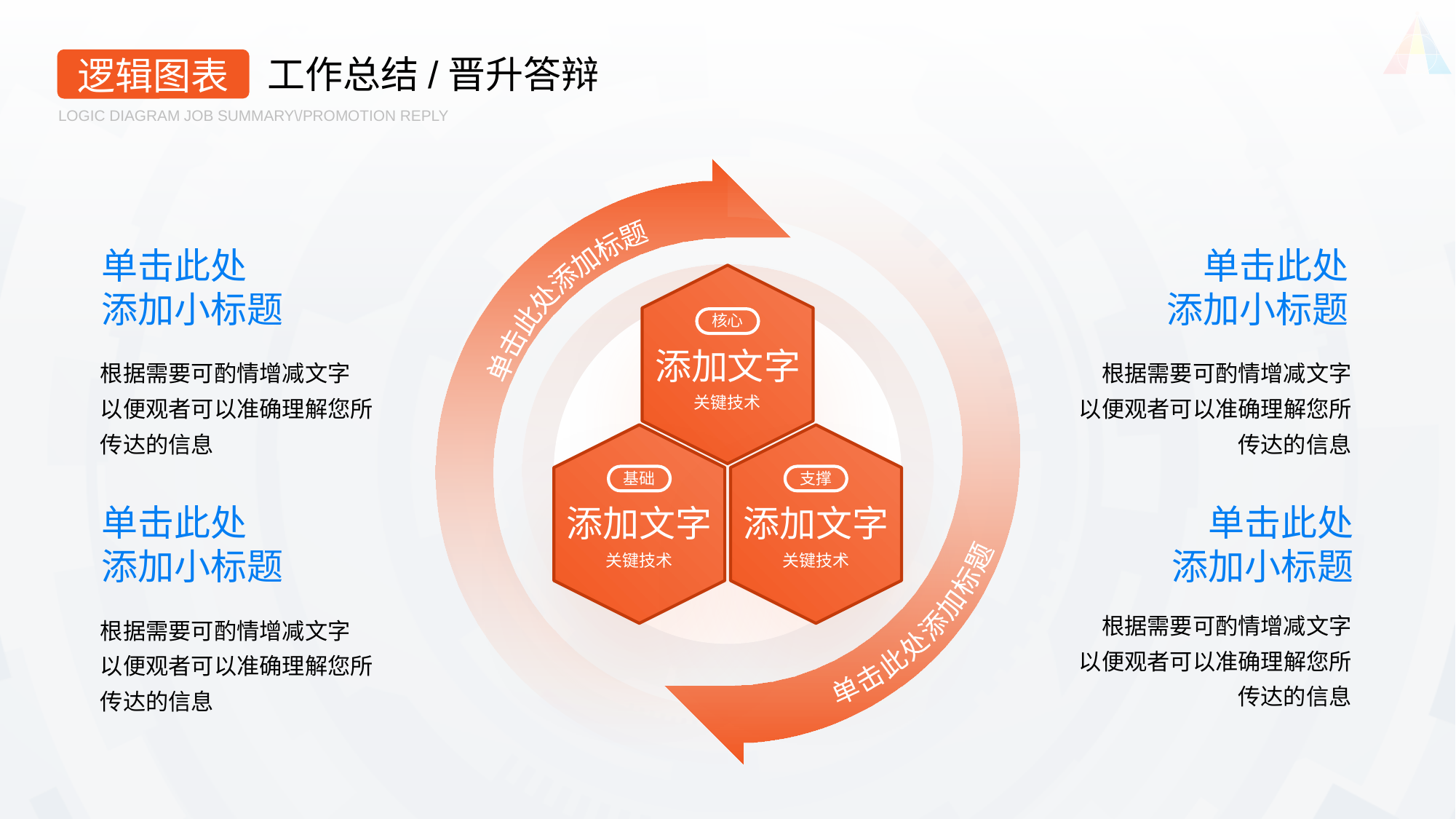

工作总结/晋升答辩

逻辑图表
LOGIC DIAGRAM JOB SUMMARY\/PROMOTION REPLY

单击此处添加标题

单击此处添加标题
单击此处
添加小标题
单击此处
添加小标题

核心

添加文字
根据需要可酌情增减文字
以便观者可以准确理解您所传达的信息
根据需要可酌情增减文字
以便观者可以准确理解您所传达的信息
关键技术

基础

添加文字
关键技术
支撑

添加文字
关键技术
单击此处
添加小标题
单击此处
添加小标题
根据需要可酌情增减文字
以便观者可以准确理解您所传达的信息
根据需要可酌情增减文字
以便观者可以准确理解您所传达的信息